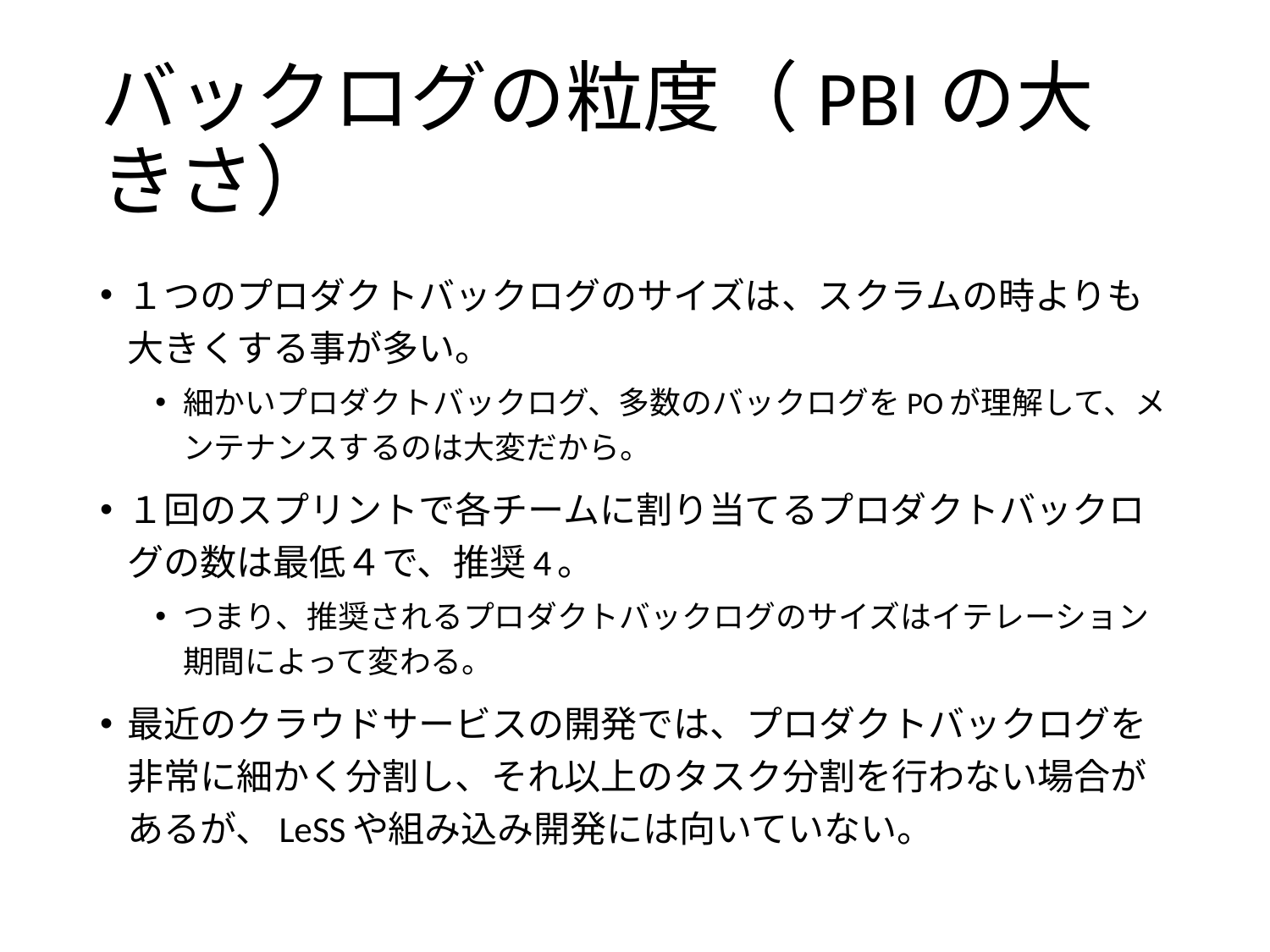

# バックログの粒度（PBIの大きさ）
１つのプロダクトバックログのサイズは、スクラムの時よりも大きくする事が多い。
細かいプロダクトバックログ、多数のバックログをPOが理解して、メンテナンスするのは大変だから。
１回のスプリントで各チームに割り当てるプロダクトバックログの数は最低４で、推奨4。
つまり、推奨されるプロダクトバックログのサイズはイテレーション期間によって変わる。
最近のクラウドサービスの開発では、プロダクトバックログを非常に細かく分割し、それ以上のタスク分割を行わない場合があるが、LeSSや組み込み開発には向いていない。